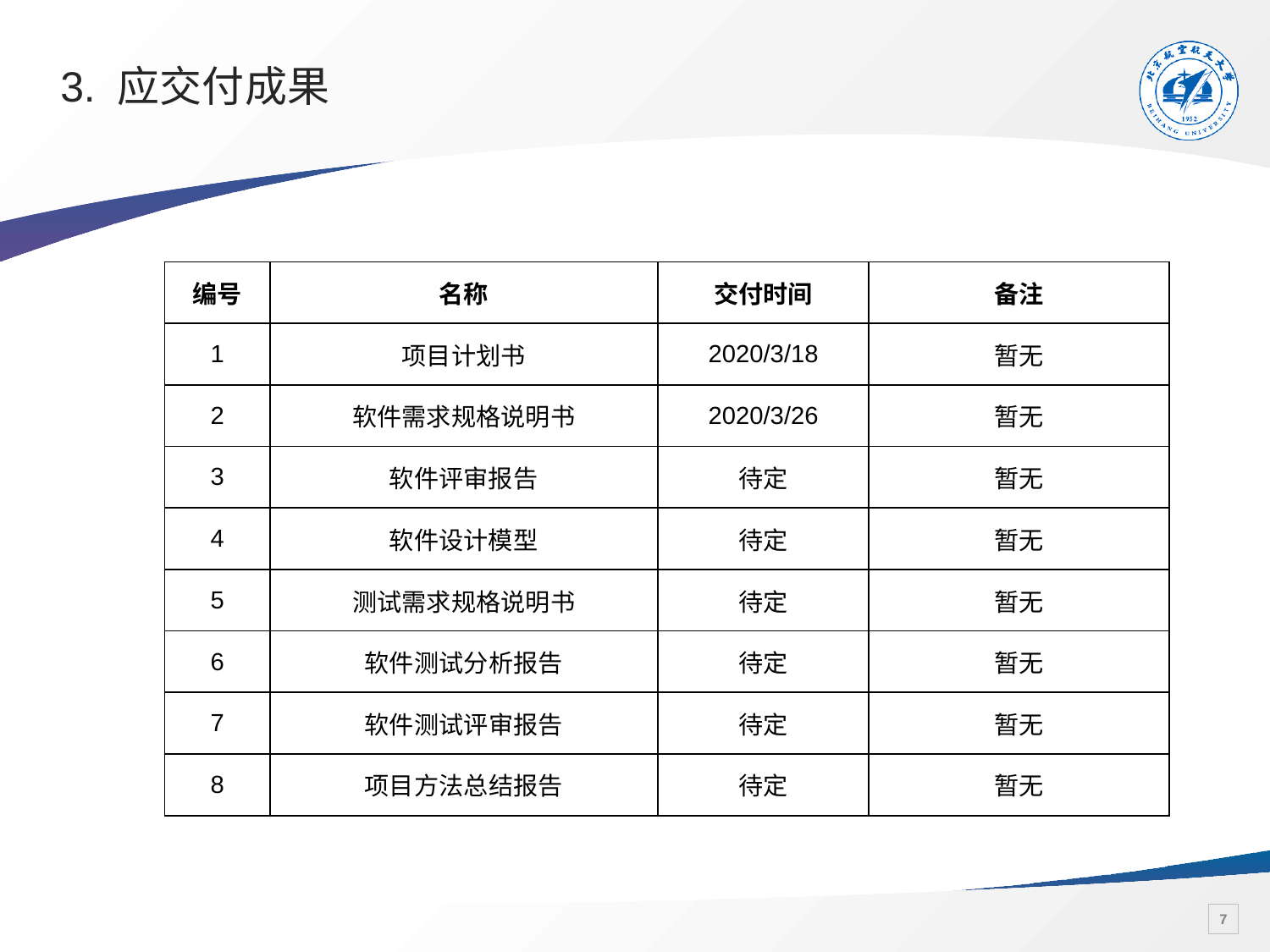

# 3. 应交付成果
| 编号 | 名称 | 交付时间 | 备注 |
| --- | --- | --- | --- |
| 1 | 项目计划书 | 2020/3/18 | 暂无 |
| 2 | 软件需求规格说明书 | 2020/3/26 | 暂无 |
| 3 | 软件评审报告 | 待定 | 暂无 |
| 4 | 软件设计模型 | 待定 | 暂无 |
| 5 | 测试需求规格说明书 | 待定 | 暂无 |
| 6 | 软件测试分析报告 | 待定 | 暂无 |
| 7 | 软件测试评审报告 | 待定 | 暂无 |
| 8 | 项目方法总结报告 | 待定 | 暂无 |